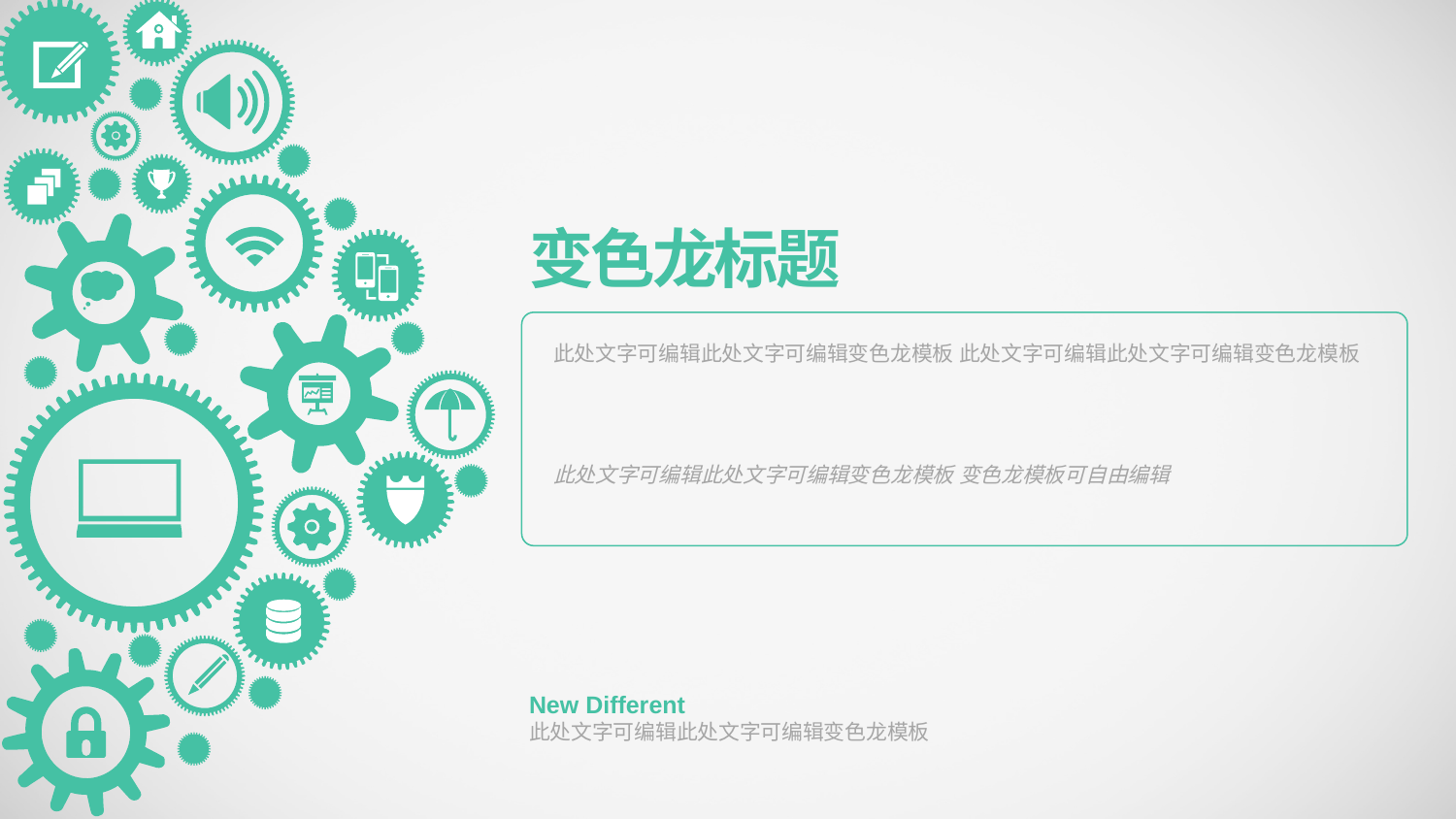

变色龙标题

此处文字可编辑此处文字可编辑变色龙模板 此处文字可编辑此处文字可编辑变色龙模板

此处文字可编辑此处文字可编辑变色龙模板 变色龙模板可自由编辑

New Different
此处文字可编辑此处文字可编辑变色龙模板